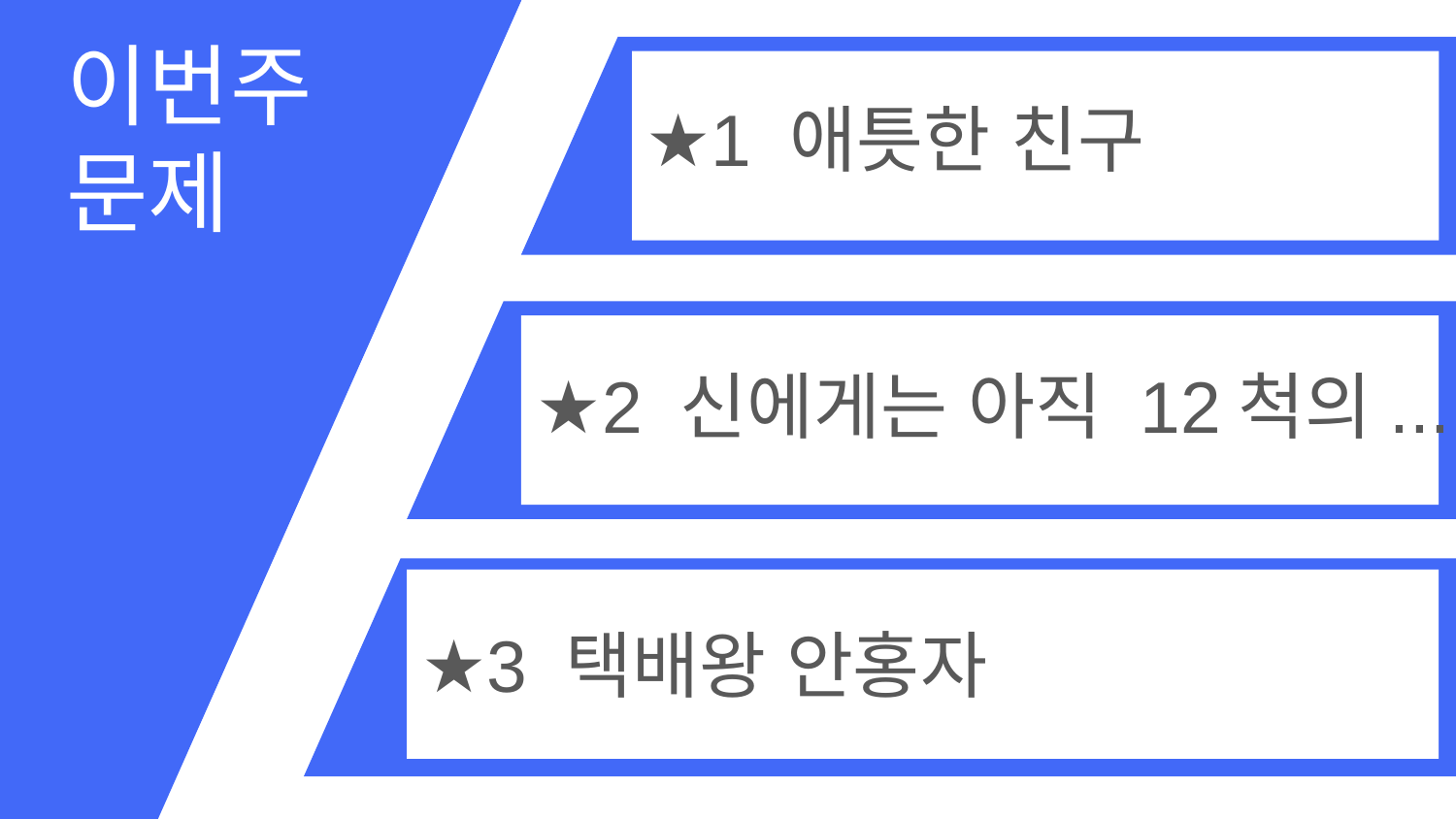

이번주
문제

★1 애틋한 친구

★2 신에게는 아직 12척의...

★3 택배왕 안홍자